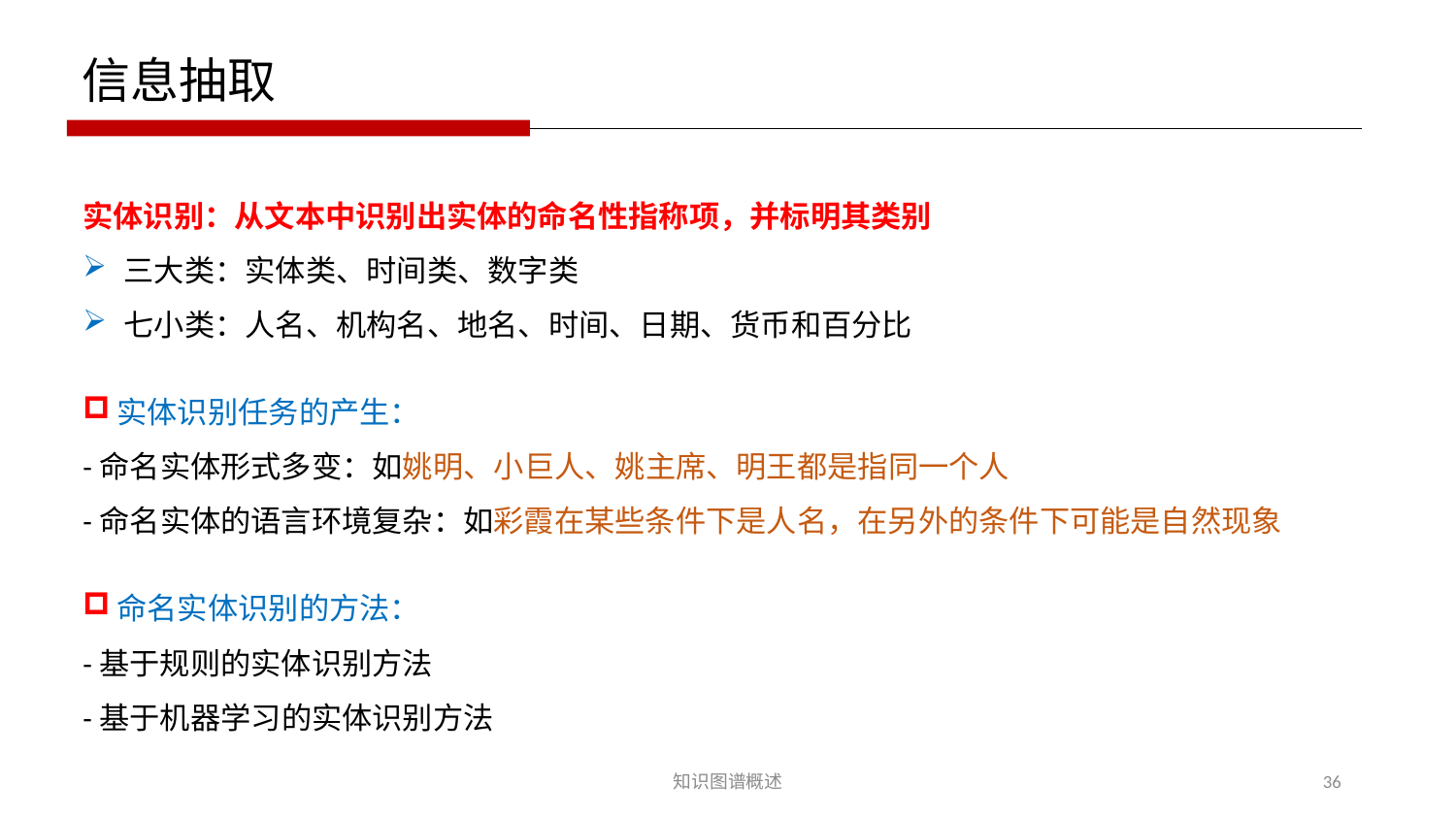

信息抽取

实体识别：从文本中识别出实体的命名性指称项，并标明其类别
三大类：实体类、时间类、数字类
七小类：人名、机构名、地名、时间、日期、货币和百分比

实体识别任务的产生：
-命名实体形式多变：如姚明、小巨人、姚主席、明王都是指同一个人
-命名实体的语言环境复杂：如彩霞在某些条件下是人名，在另外的条件下可能是自然现象

命名实体识别的方法：
-基于规则的实体识别方法
-基于机器学习的实体识别方法
知识图谱概述
36